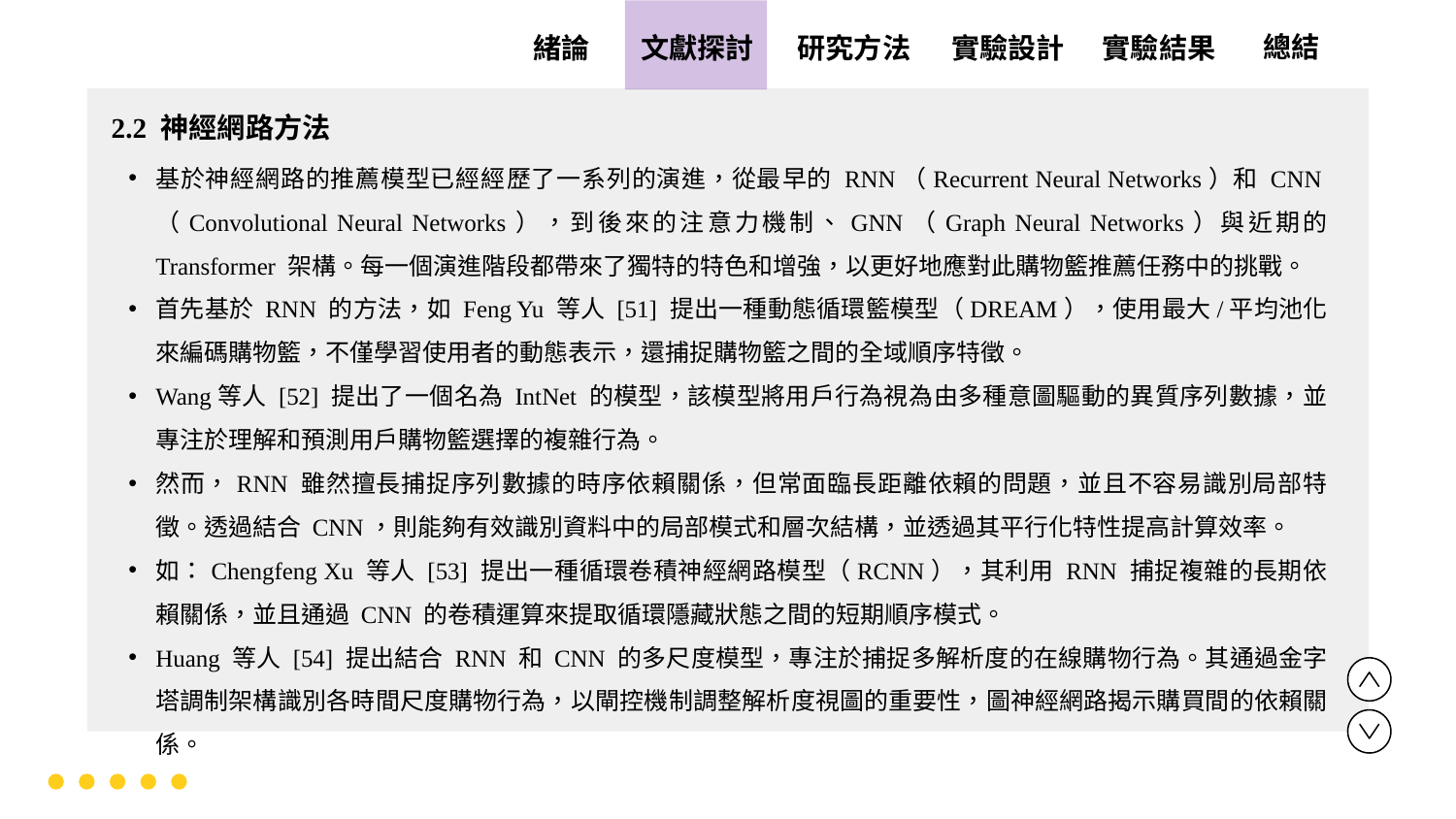

實驗設計
實驗結果
文獻探討
總結
緒論
研究方法
2.2 神經網路方法
基於神經網路的推薦模型已經經歷了一系列的演進，從最早的 RNN（Recurrent Neural Networks）和 CNN（Convolutional Neural Networks），到後來的注意力機制、GNN（Graph Neural Networks）與近期的 Transformer 架構。每一個演進階段都帶來了獨特的特色和增強，以更好地應對此購物籃推薦任務中的挑戰。
首先基於 RNN 的方法，如 Feng Yu 等人 [51] 提出一種動態循環籃模型（DREAM），使用最大/平均池化來編碼購物籃，不僅學習使用者的動態表示，還捕捉購物籃之間的全域順序特徵。
Wang等人 [52] 提出了一個名為 IntNet 的模型，該模型將用戶行為視為由多種意圖驅動的異質序列數據，並專注於理解和預測用戶購物籃選擇的複雜行為。
然而，RNN 雖然擅長捕捉序列數據的時序依賴關係，但常面臨長距離依賴的問題，並且不容易識別局部特徵。透過結合 CNN，則能夠有效識別資料中的局部模式和層次結構，並透過其平行化特性提高計算效率。
如：Chengfeng Xu 等人 [53] 提出一種循環卷積神經網路模型（RCNN），其利用 RNN 捕捉複雜的長期依賴關係，並且通過 CNN 的卷積運算來提取循環隱藏狀態之間的短期順序模式。
Huang 等人 [54] 提出結合 RNN 和 CNN 的多尺度模型，專注於捕捉多解析度的在線購物行為。其通過金字塔調制架構識別各時間尺度購物行為，以閘控機制調整解析度視圖的重要性，圖神經網路揭示購買間的依賴關係。